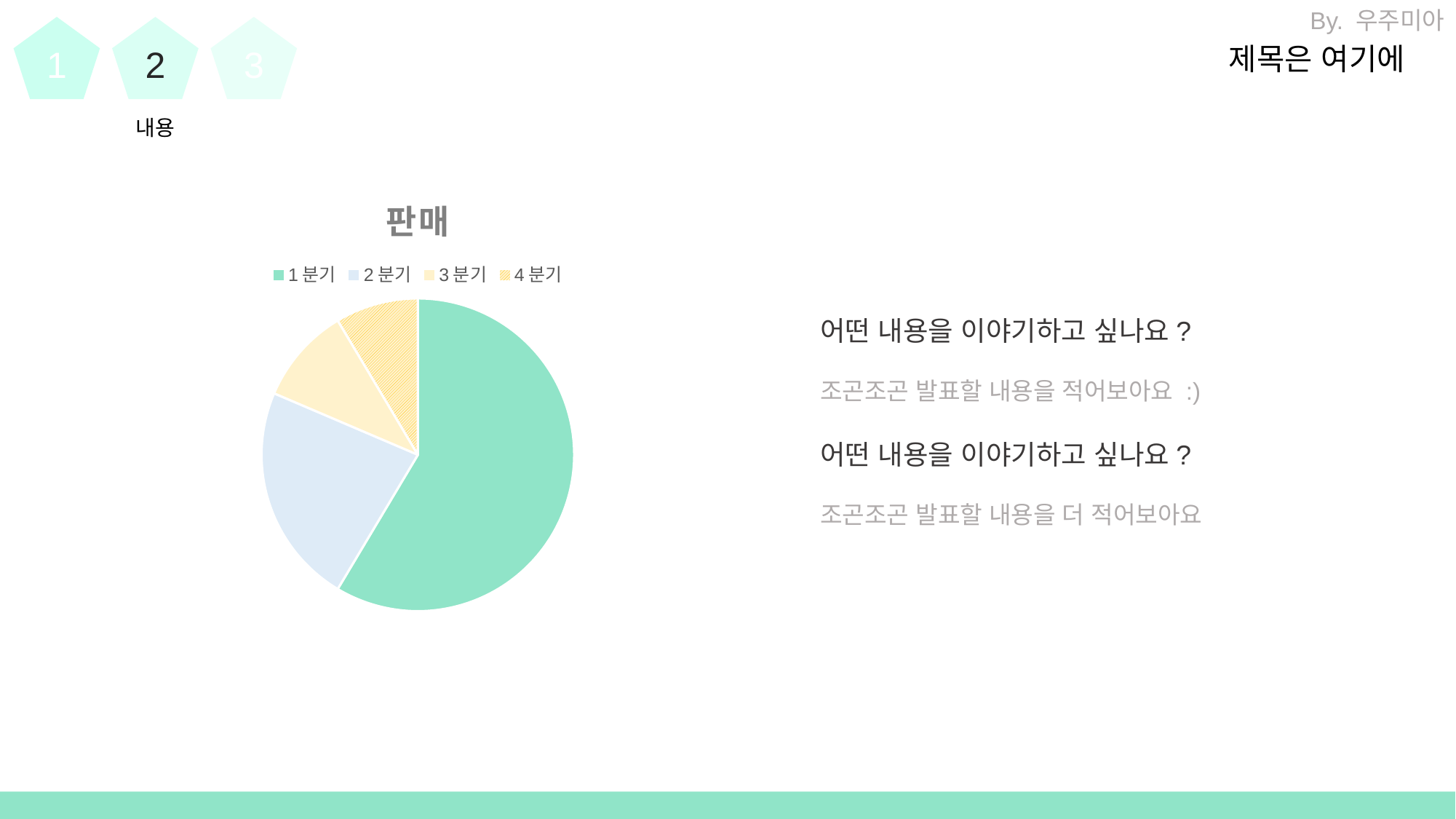

By. 우주미아
1
2
3
제목은 여기에
내용

### Chart: 판매

| Category | 판매 |
|---|---|
| 1분기 | 8.2 |
| 2분기 | 3.2 |
| 3분기 | 1.4 |
| 4분기 | 1.2 |
어떤 내용을 이야기하고 싶나요?
조곤조곤 발표할 내용을 적어보아요 :)
어떤 내용을 이야기하고 싶나요?
조곤조곤 발표할 내용을 더 적어보아요